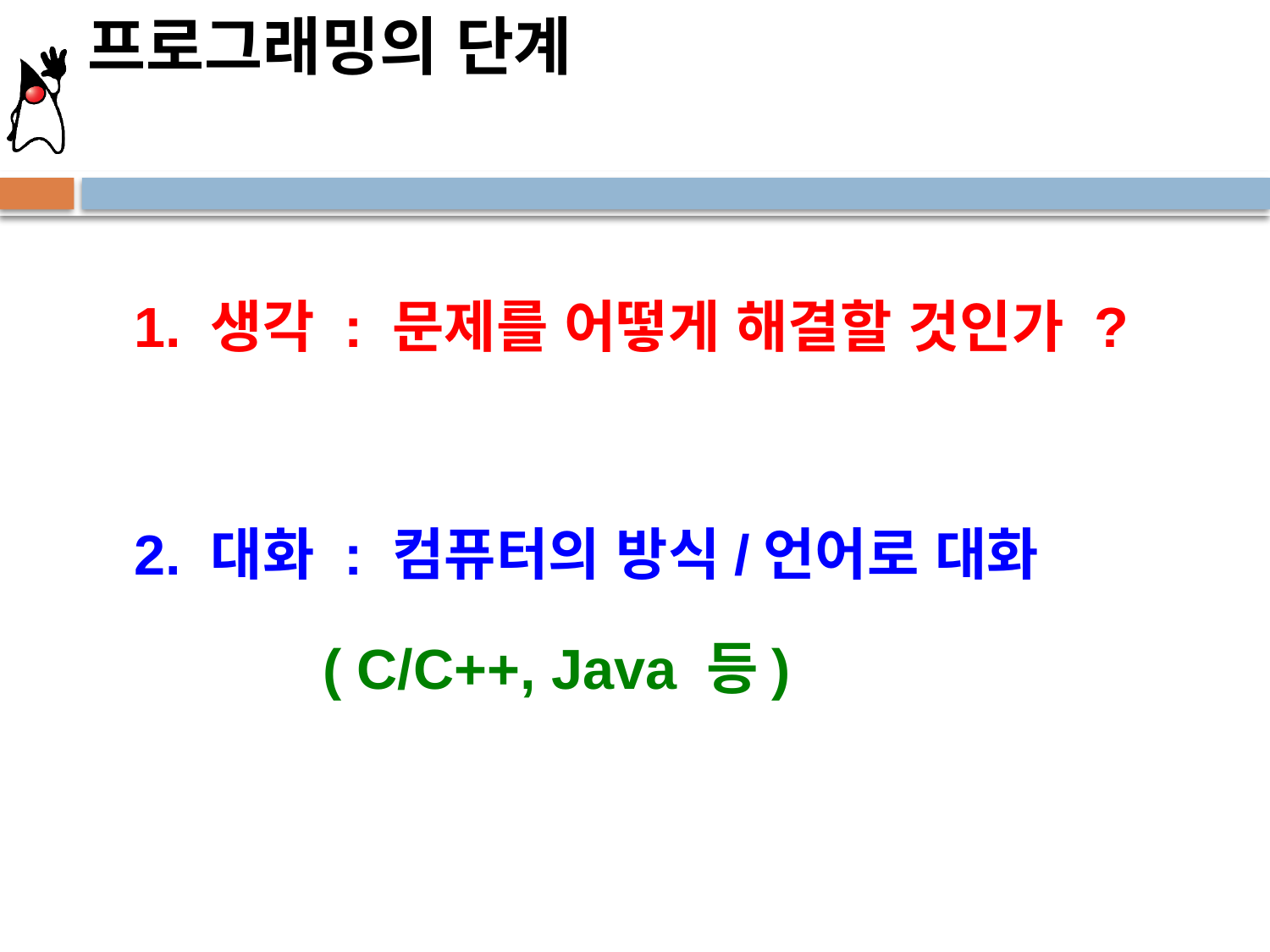

프로그래밍의 단계
1. 생각 : 문제를 어떻게 해결할 것인가 ?

2. 대화 : 컴퓨터의 방식/언어로 대화
            ( C/C++, Java 등)